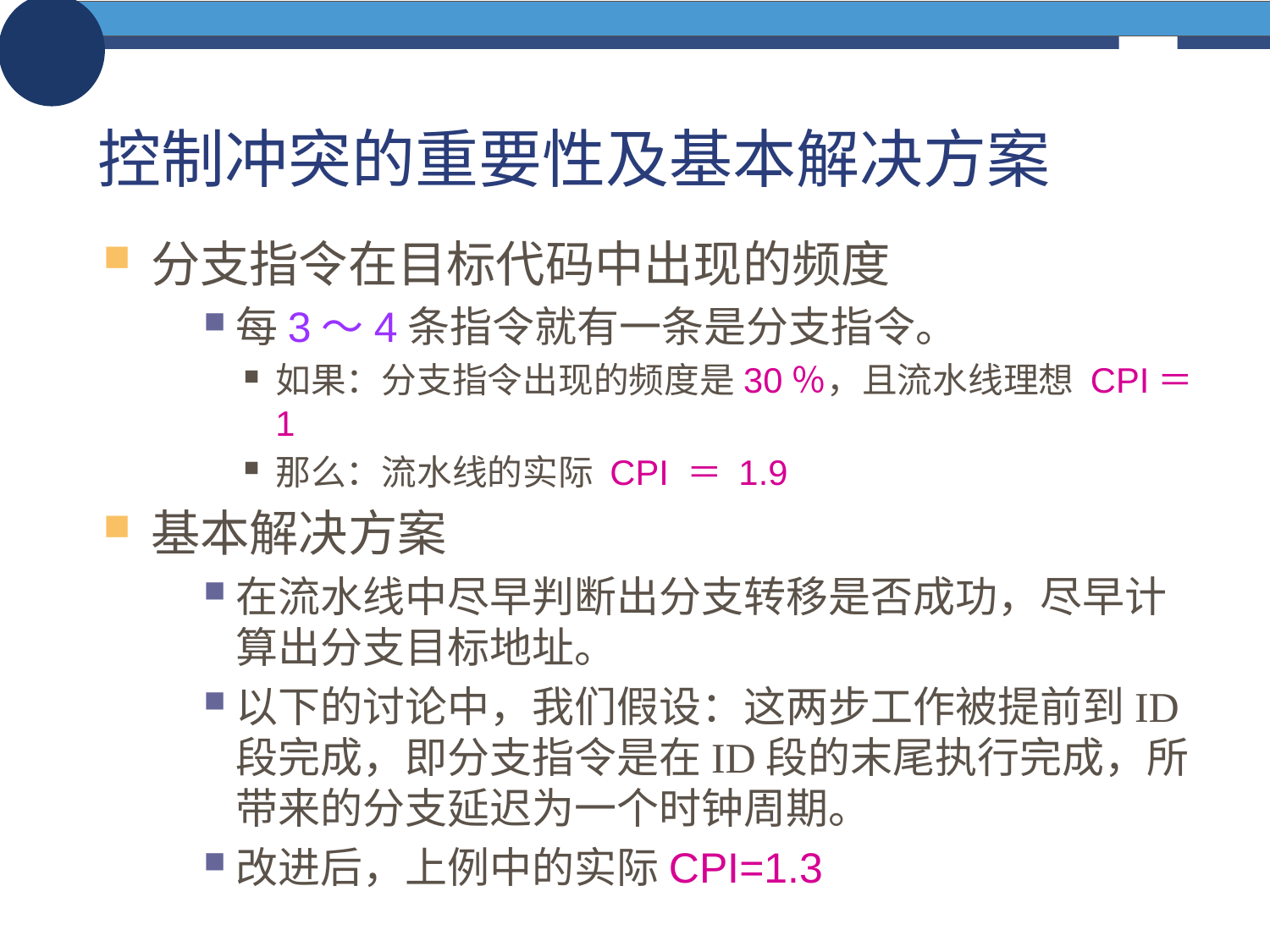

# 控制冲突的重要性及基本解决方案
分支指令在目标代码中出现的频度
每3～4条指令就有一条是分支指令。
如果：分支指令出现的频度是30％，且流水线理想 CPI＝1
那么：流水线的实际 CPI ＝ 1.9
基本解决方案
在流水线中尽早判断出分支转移是否成功，尽早计算出分支目标地址。
以下的讨论中，我们假设：这两步工作被提前到ID段完成，即分支指令是在ID段的末尾执行完成，所带来的分支延迟为一个时钟周期。
改进后，上例中的实际CPI=1.3